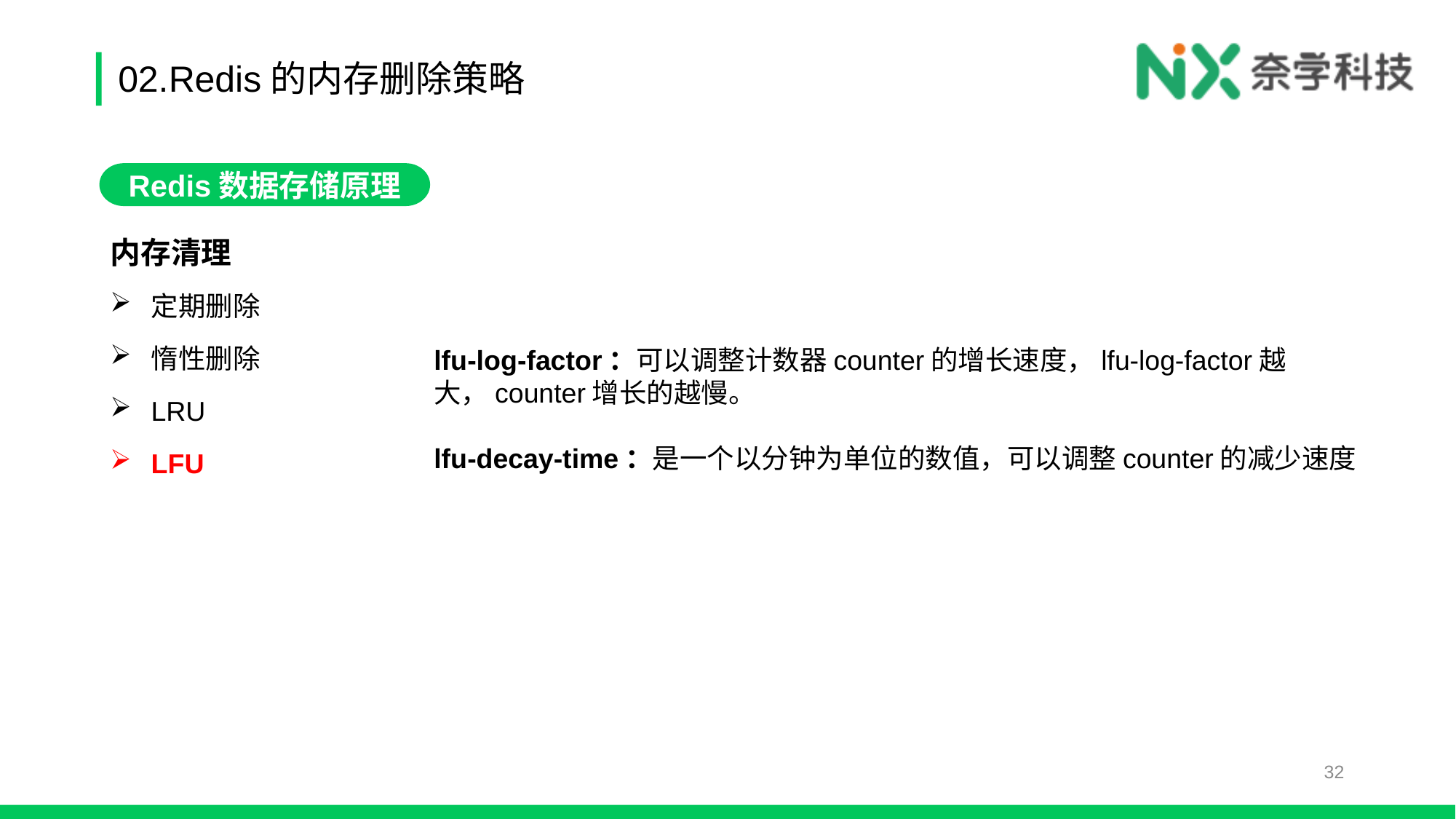

# 02.Redis的内存删除策略
Redis数据存储原理
内存清理
定期删除
惰性删除
LRU
LFU
lfu-log-factor：可以调整计数器counter的增长速度，lfu-log-factor越大，counter增长的越慢。

lfu-decay-time：是一个以分钟为单位的数值，可以调整counter的减少速度
32